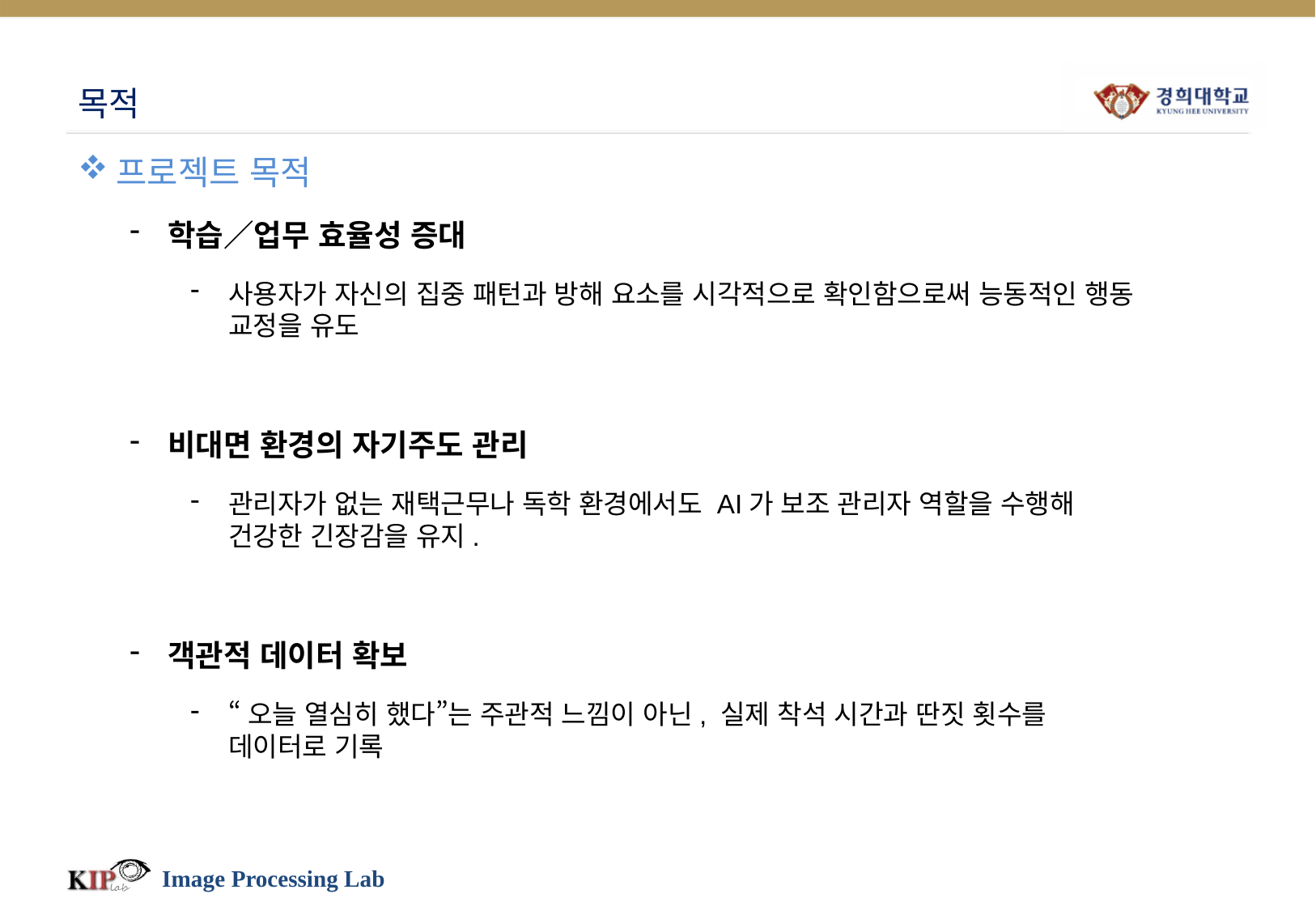

# 목적
프로젝트 목적
학습／업무 효율성 증대
사용자가 자신의 집중 패턴과 방해 요소를 시각적으로 확인함으로써 능동적인 행동 교정을 유도

비대면 환경의 자기주도 관리
관리자가 없는 재택근무나 독학 환경에서도 AI가 보조 관리자 역할을 수행해 건강한 긴장감을 유지.

객관적 데이터 확보
“오늘 열심히 했다”는 주관적 느낌이 아닌, 실제 착석 시간과 딴짓 횟수를 데이터로 기록

Image Processing Lab